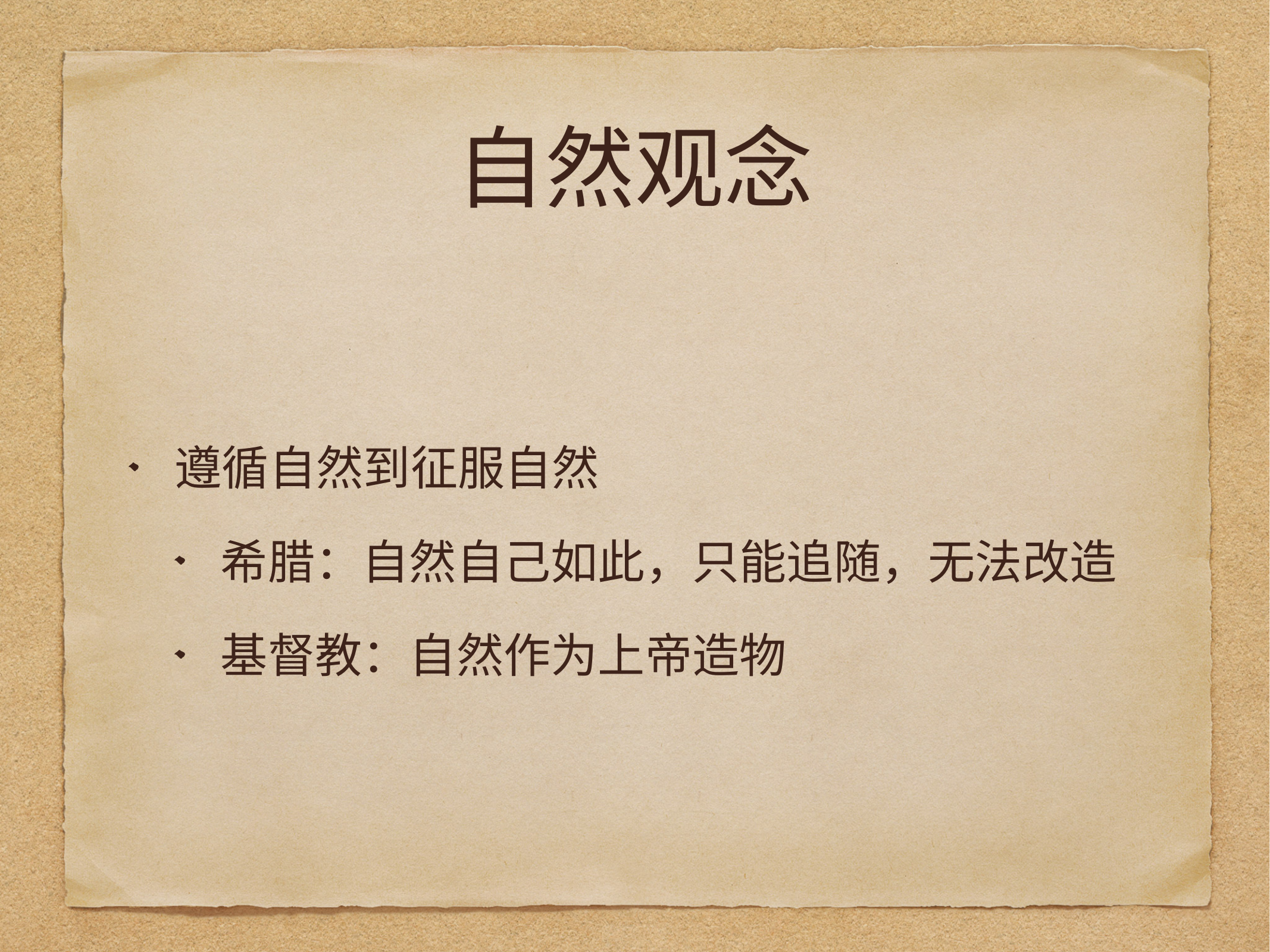

# 自然观念
遵循自然到征服自然
希腊：自然自己如此，只能追随，无法改造
基督教：自然作为上帝造物